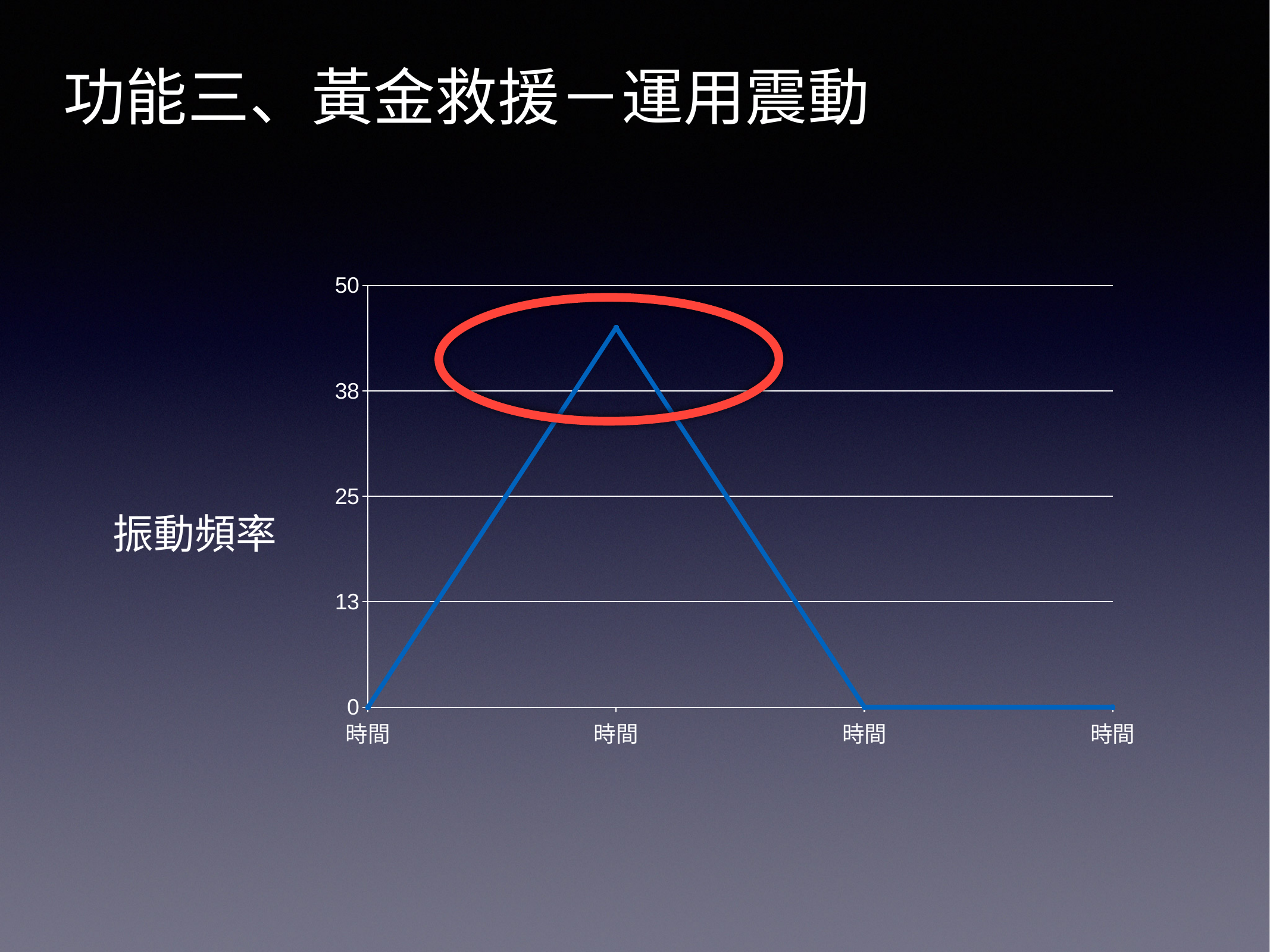

功能三、黃金救援－運用震動

### Chart

| Category | 振動頻率 |
|---|---|
| 時間 | 0.0 |
| 時間 | 45.0 |
| 時間 | 0.0 |
| 時間 | 0.0 |
振動頻率